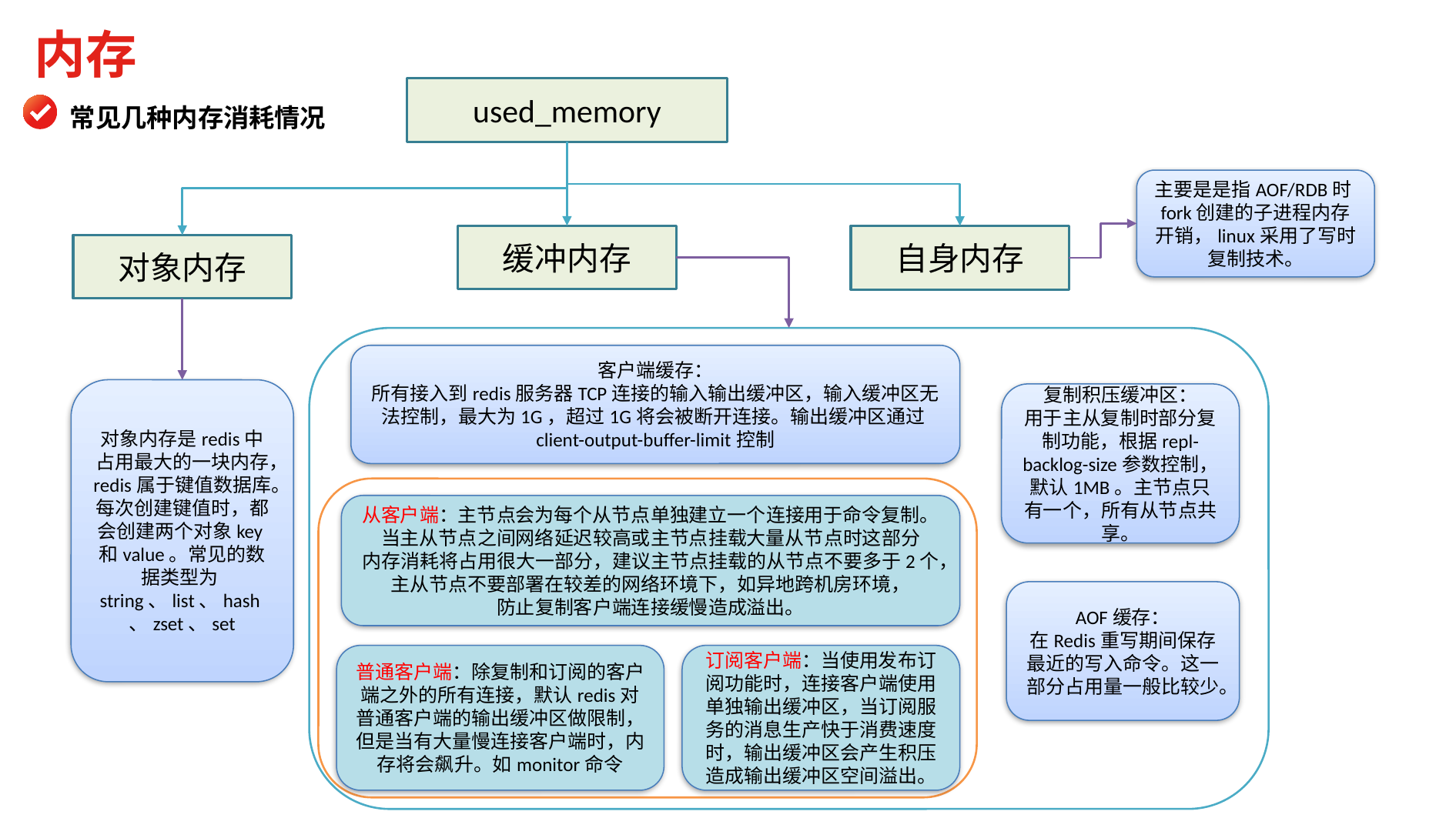

内存
used_memory
常见几种内存消耗情况

主要是是指AOF/RDB时fork创建的子进程内存开销，linux采用了写时复制技术。
缓冲内存
自身内存
对象内存

客户端缓存：
所有接入到redis服务器TCP连接的输入输出缓冲区，输入缓冲区无法控制，最大为1G，超过1G将会被断开连接。输出缓冲区通过client-output-buffer-limit控制
对象内存是redis中占用最大的一块内存，redis属于键值数据库。每次创建键值时，都会创建两个对象key和value。常见的数据类型为string、list、hash、zset、set
复制积压缓冲区：
用于主从复制时部分复制功能，根据repl-backlog-size参数控制，默认1MB。主节点只有一个，所有从节点共享。

从客户端：主节点会为每个从节点单独建立一个连接用于命令复制。
当主从节点之间网络延迟较高或主节点挂载大量从节点时这部分
内存消耗将占用很大一部分，建议主节点挂载的从节点不要多于2个，主从节点不要部署在较差的网络环境下，如异地跨机房环境，
防止复制客户端连接缓慢造成溢出。
AOF缓存：
在Redis重写期间保存最近的写入命令。这一部分占用量一般比较少。
普通客户端：除复制和订阅的客户端之外的所有连接，默认redis对普通客户端的输出缓冲区做限制，但是当有大量慢连接客户端时，内存将会飙升。如monitor命令
订阅客户端：当使用发布订阅功能时，连接客户端使用单独输出缓冲区，当订阅服务的消息生产快于消费速度时，输出缓冲区会产生积压造成输出缓冲区空间溢出。